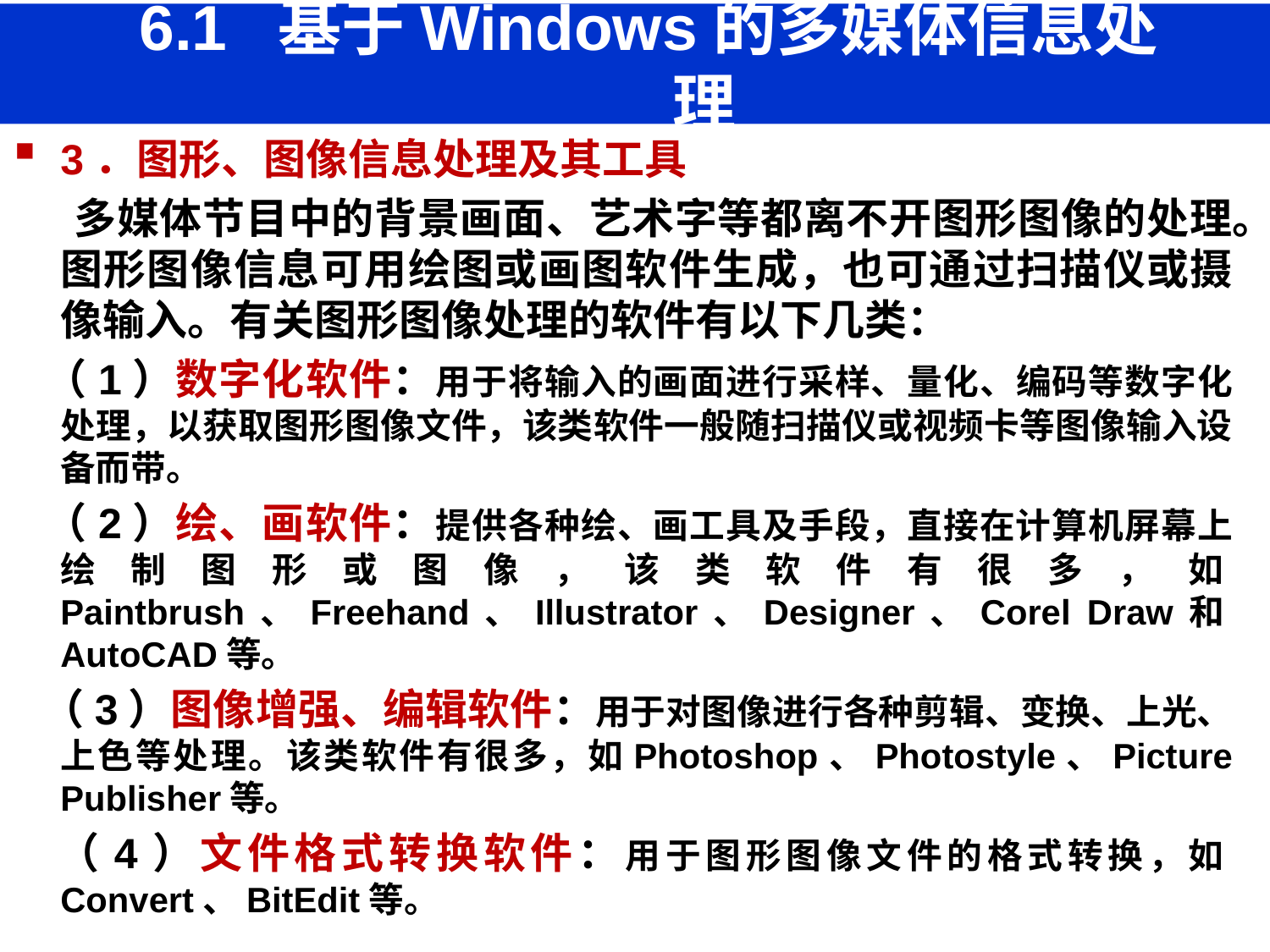

# 6.1  基于Windows的多媒体信息处理
3．图形、图像信息处理及其工具
     多媒体节目中的背景画面、艺术字等都离不开图形图像的处理。图形图像信息可用绘图或画图软件生成，也可通过扫描仪或摄像输入。有关图形图像处理的软件有以下几类：
  （1）数字化软件：用于将输入的画面进行采样、量化、编码等数字化处理，以获取图形图像文件，该类软件一般随扫描仪或视频卡等图像输入设备而带。
  （2）绘、画软件：提供各种绘、画工具及手段，直接在计算机屏幕上绘制图形或图像，该类软件有很多，如Paintbrush、Freehand、Illustrator、Designer、Corel Draw和AutoCAD等。
  （3）图像增强、编辑软件：用于对图像进行各种剪辑、变换、上光、上色等处理。该类软件有很多，如Photoshop、Photostyle、Picture Publisher等。
  （4）文件格式转换软件：用于图形图像文件的格式转换，如Convert、BitEdit等。